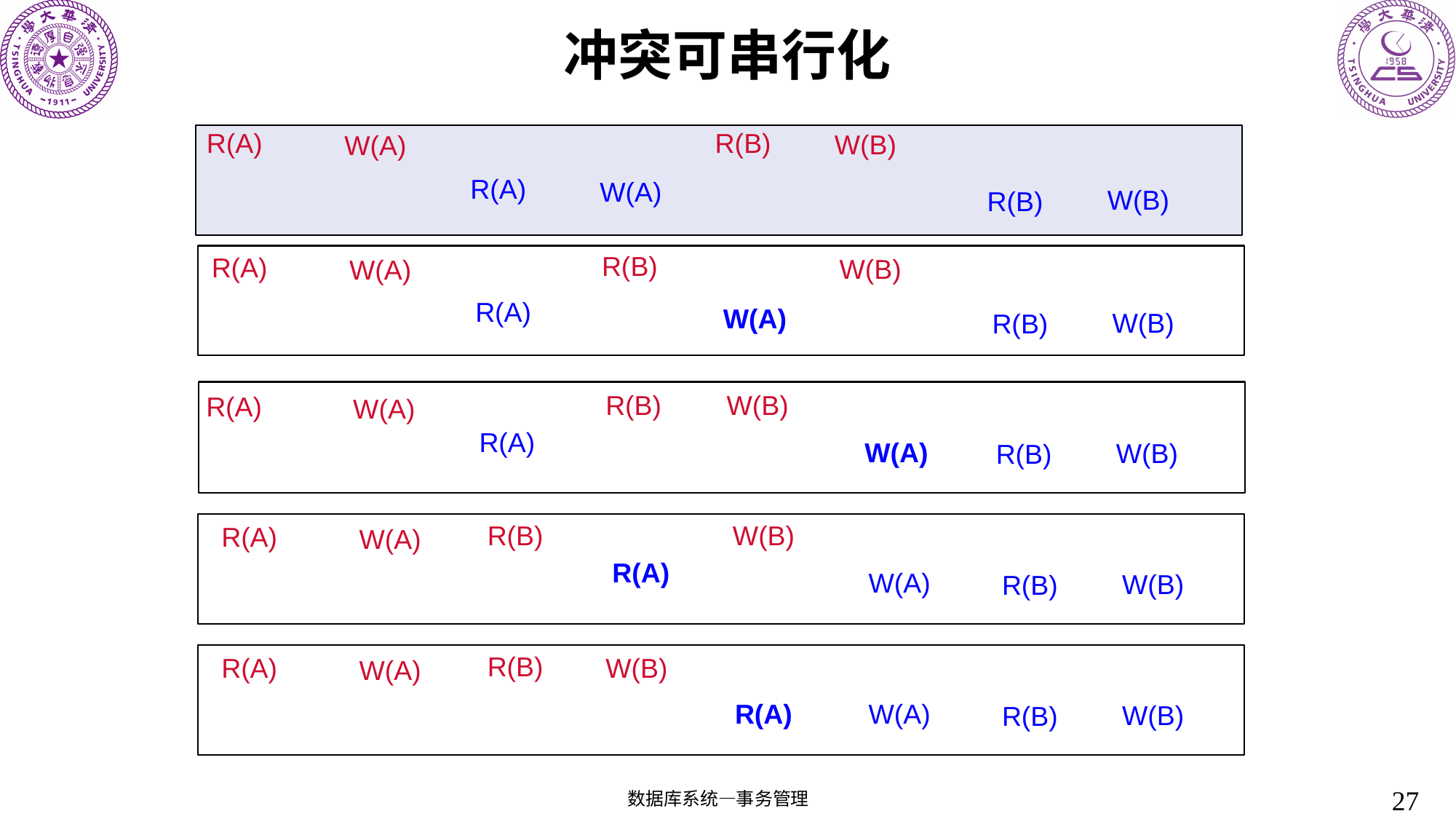

# 冲突可串行化
R(A)
R(B)
W(B)
W(A)
R(A)
W(A)
W(B)
R(B)

R(B)
R(A)

W(B)
W(A)
R(A)
W(A)
W(B)
R(B)

R(B)
W(B)
R(A)
W(A)
R(A)
W(A)
W(B)
R(B)
R(B)
W(B)

R(A)
W(A)
R(A)
W(A)
W(B)
R(B)
R(B)

R(A)
W(B)
W(A)
R(A)
W(A)
W(B)
R(B)
27
数据库系统—事务管理